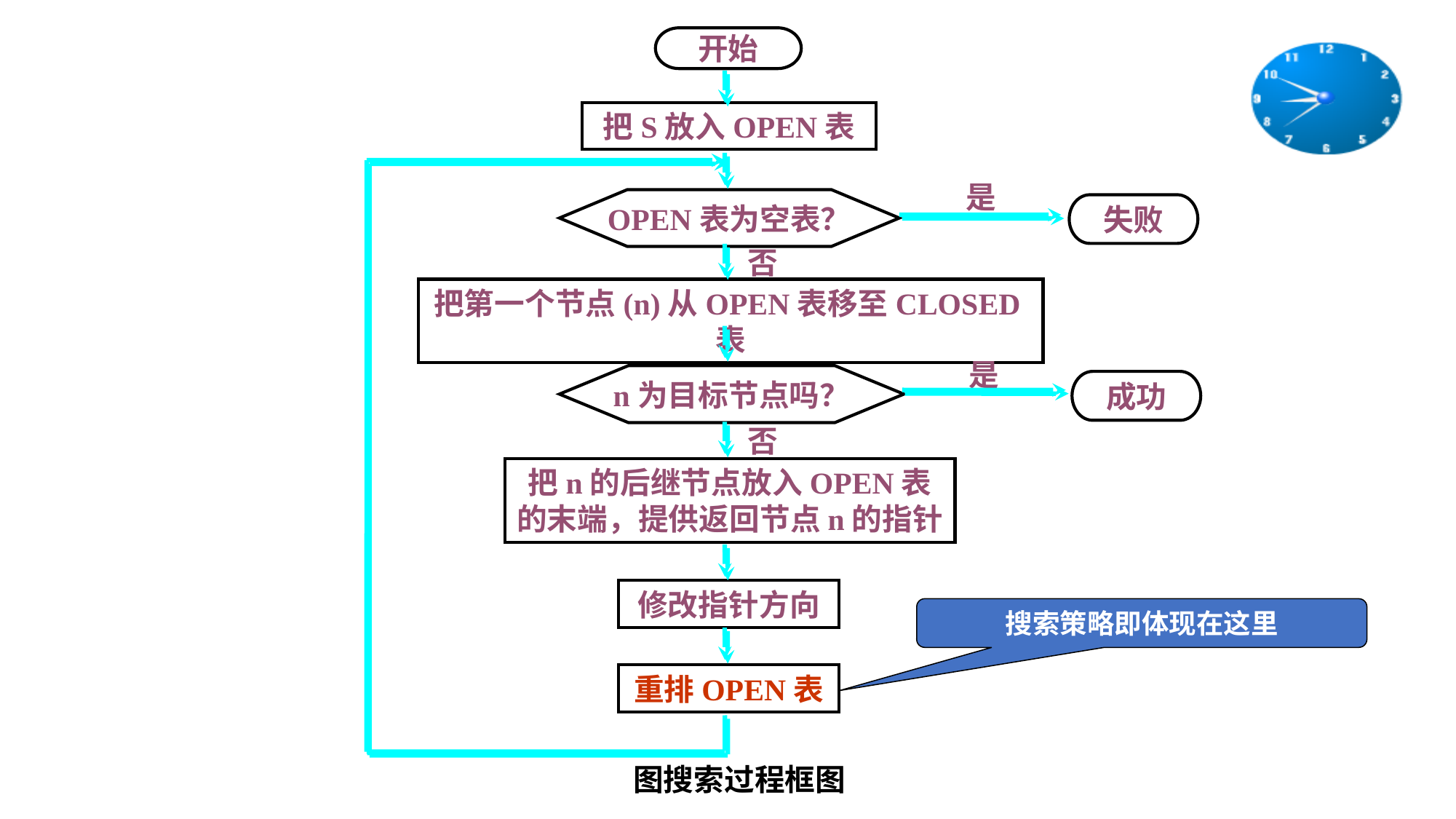

开始

把S放入OPEN表

是
OPEN表为空表？
失败

否

把第一个节点(n)从OPEN表移至CLOSED表

是
n为目标节点吗？
成功

否

把n的后继节点放入OPEN表的末端，提供返回节点n的指针

修改指针方向
搜索策略即体现在这里

重排OPEN表
 图搜索过程框图